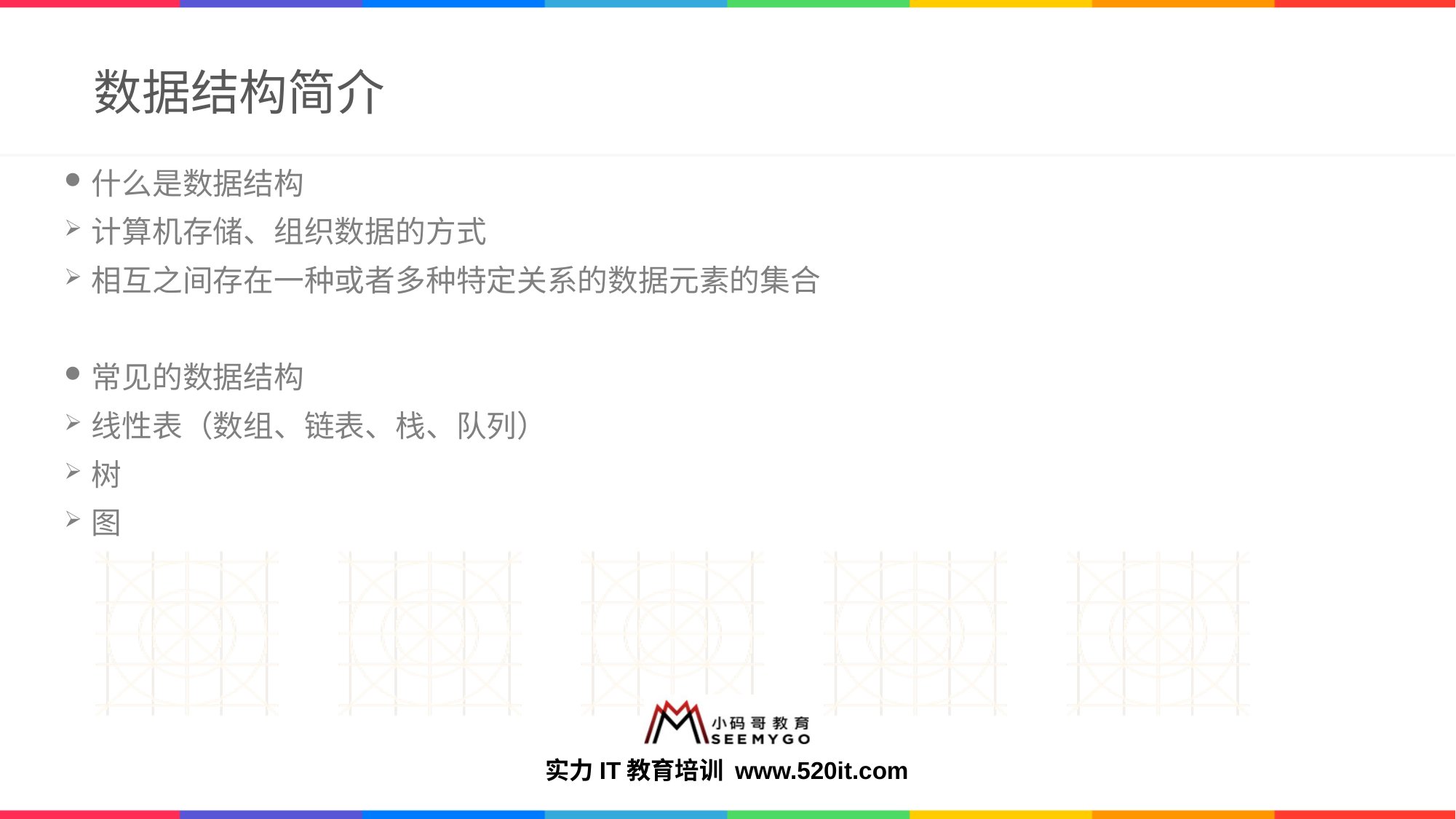

# 数据结构简介

什么是数据结构
计算机存储、组织数据的方式
相互之间存在一种或者多种特定关系的数据元素的集合

常见的数据结构
线性表（数组、链表、栈、队列）
树
图